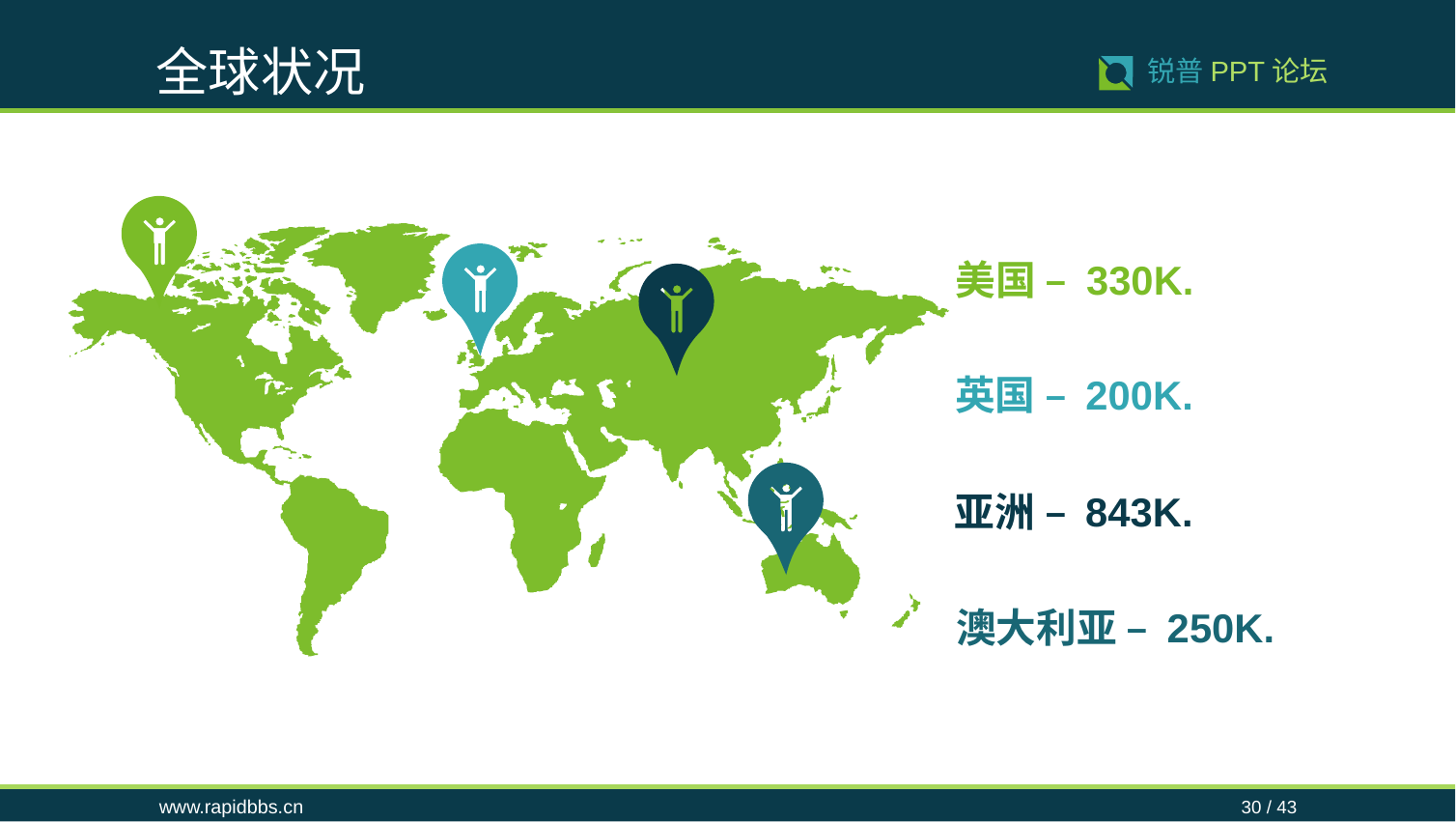

全球状况

30 / 43

锐普PPT论坛

美国 – 330K.

英国 – 200K.

亚洲 – 843K.
澳大利亚 – 250K.
www.rapidbbs.cn